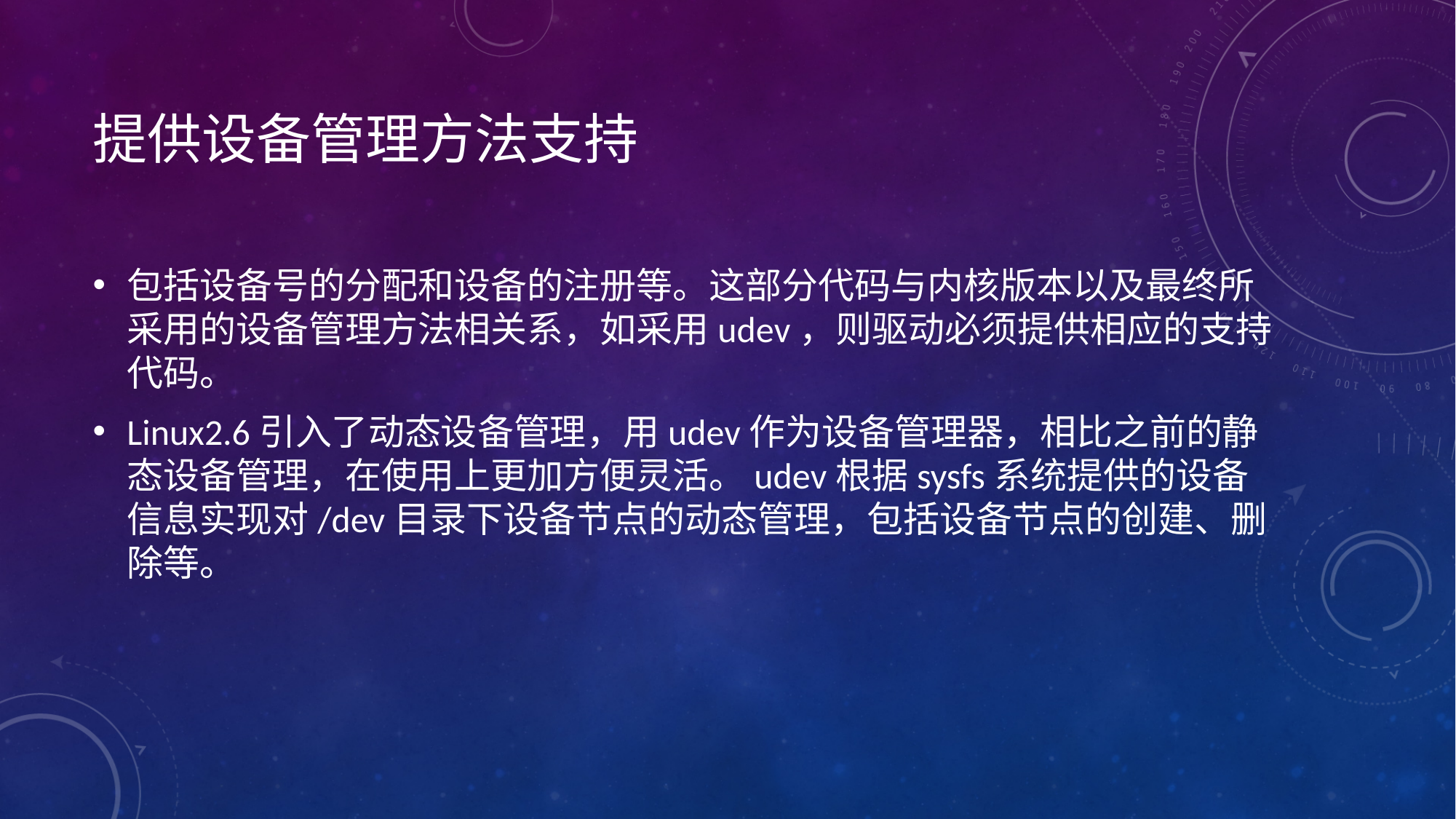

# 提供设备管理方法支持
包括设备号的分配和设备的注册等。这部分代码与内核版本以及最终所采用的设备管理方法相关系，如采用udev，则驱动必须提供相应的支持代码。
Linux2.6引入了动态设备管理，用udev作为设备管理器，相比之前的静态设备管理，在使用上更加方便灵活。udev根据sysfs系统提供的设备信息实现对/dev目录下设备节点的动态管理，包括设备节点的创建、删除等。